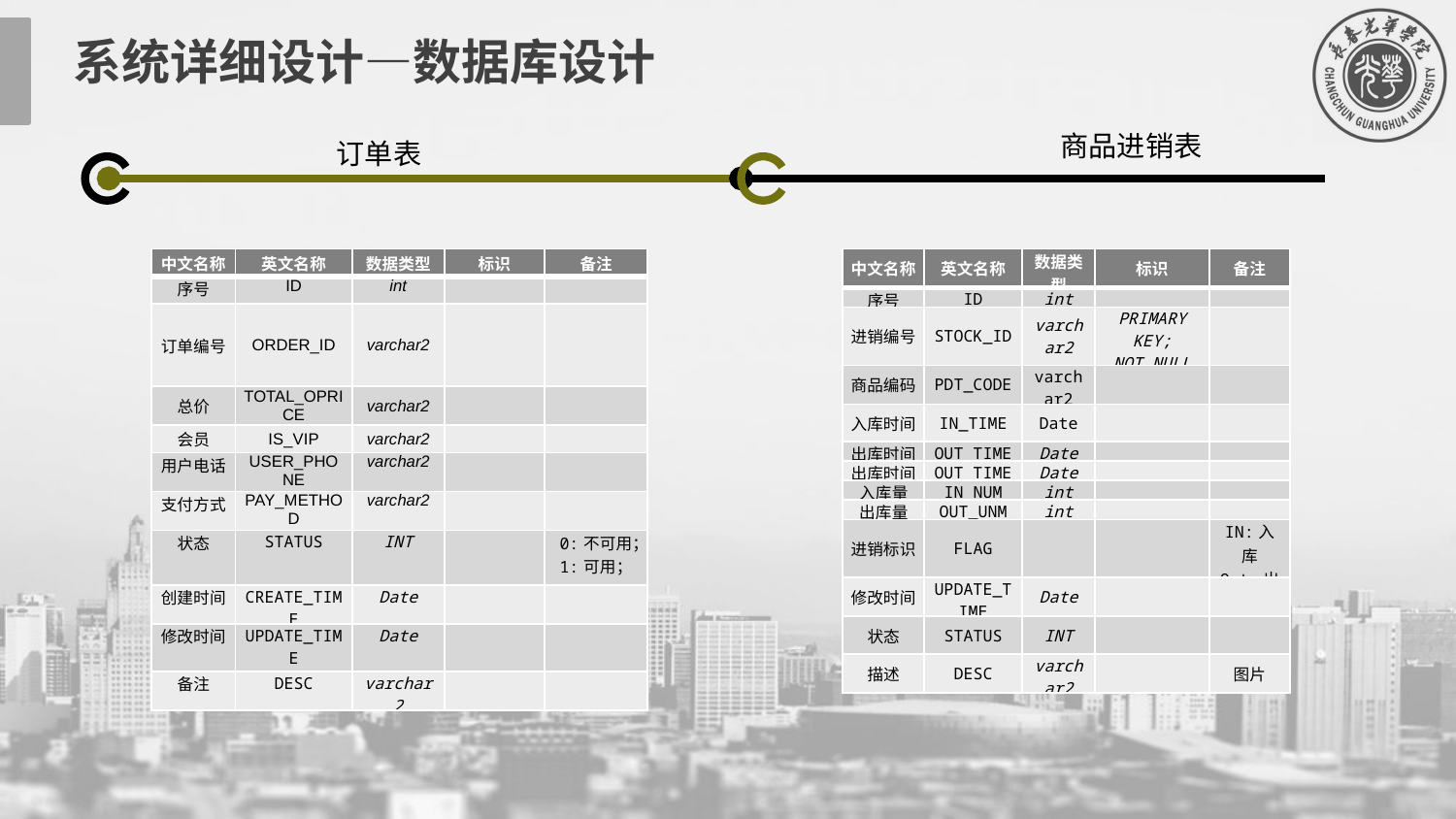

系统详细设计—数据库设计
商品进销表
订单表

| 中文名称 | 英文名称 | 数据类型 | 标识 | 备注 |
| --- | --- | --- | --- | --- |
| 序号 | ID | int |  |  |
| 订单编号 | ORDER\_ID | varchar2 |  |  |
| 总价 | TOTAL\_OPRICE | varchar2 |  |  |
| 会员 | IS\_VIP | varchar2 |  |  |
| 用户电话 | USER\_PHONE | varchar2 |  |  |
| 支付方式 | PAY\_METHOD | varchar2 |  |  |
| 状态 | STATUS | INT |  | 0:不可用； 1:可用； |
| 创建时间 | CREATE\_TIME | Date |  |  |
| 修改时间 | UPDATE\_TIME | Date |  |  |
| 备注 | DESC | varchar2 |  |  |
| 中文名称 | 英文名称 | 数据类型 | 标识 | 备注 |
| --- | --- | --- | --- | --- |
| 序号 | ID | int |  |  |
| 进销编号 | STOCK\_ID | varchar2 | PRIMARY KEY; NOT NULL |  |
| 商品编码 | PDT\_CODE | varchar2 |  |  |
| 入库时间 | IN\_TIME | Date |  |  |
| 出库时间 | OUT\_TIME | Date |  |  |
| 出库时间 | OUT\_TIME | Date |  |  |
| 入库量 | IN\_NUM | int |  |  |
| 出库量 | OUT\_UNM | int |  |  |
| 进销标识 | FLAG |  |  | IN:入库 Out:出库 |
| 修改时间 | UPDATE\_TIME | Date |  |  |
| 状态 | STATUS | INT |  |  |
| 描述 | DESC | varchar2 |  | 图片 |